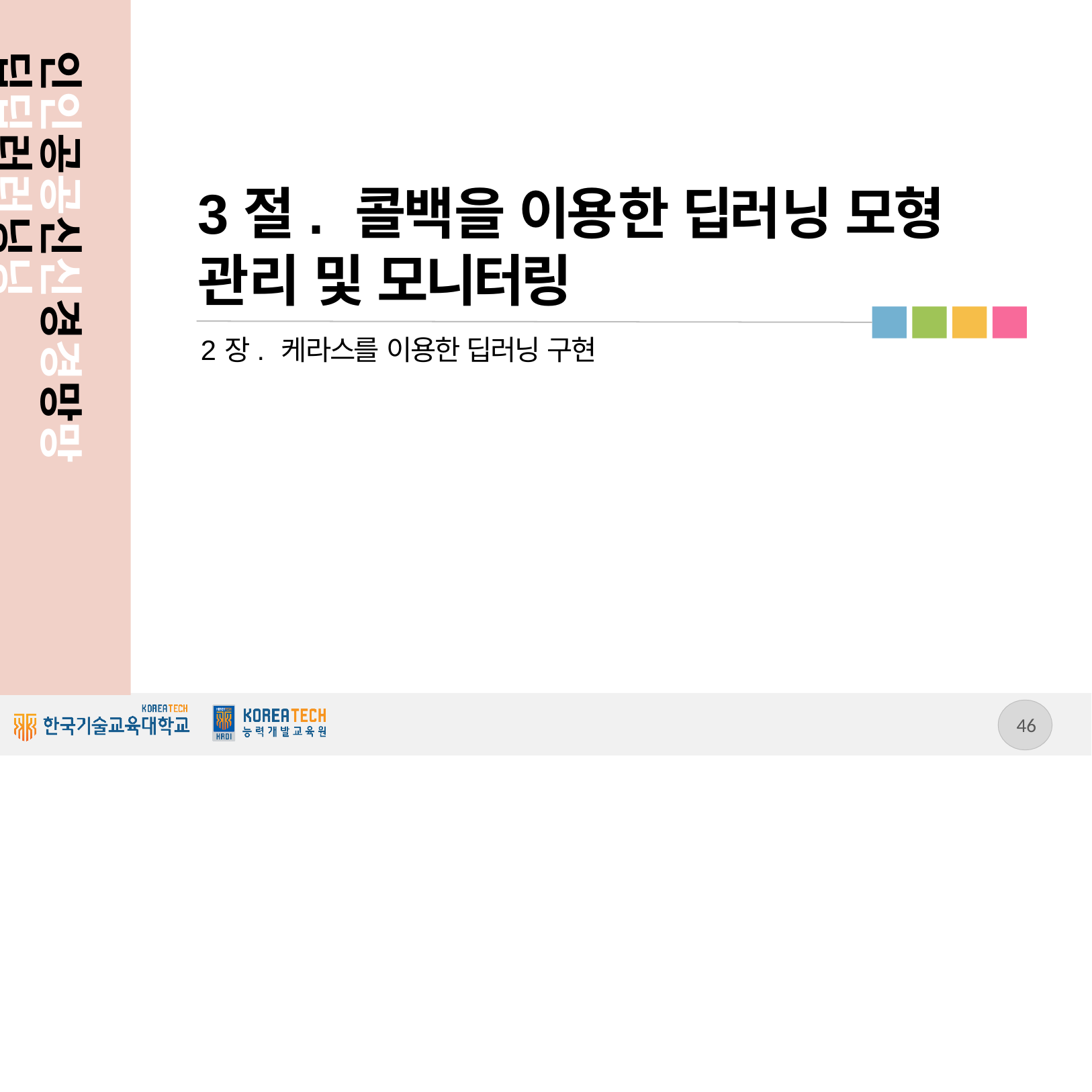

인인공공신신경경망망 딥딥러러닝닝 알알고고리리즘즘 구구현현
3절. 콜백을 이용한 딥러닝 모형
관리 및 모니터링
2장. 케라스를 이용한 딥러닝 구현
46